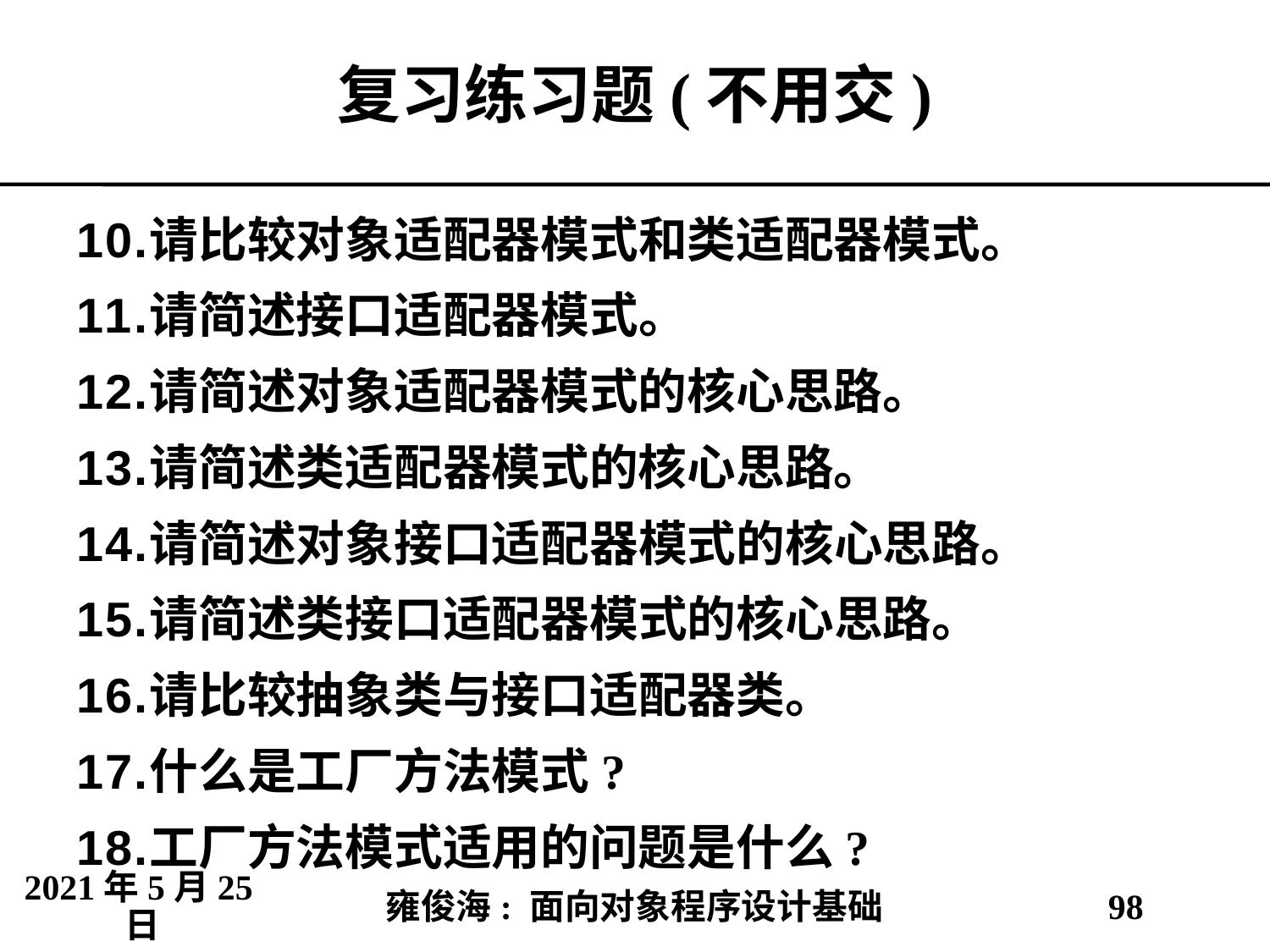

# 复习练习题(不用交)

请比较对象适配器模式和类适配器模式。
请简述接口适配器模式。
请简述对象适配器模式的核心思路。
请简述类适配器模式的核心思路。
请简述对象接口适配器模式的核心思路。
请简述类接口适配器模式的核心思路。
请比较抽象类与接口适配器类。
什么是工厂方法模式?
工厂方法模式适用的问题是什么?
2021年5月25日
雍俊海: 面向对象程序设计基础
98